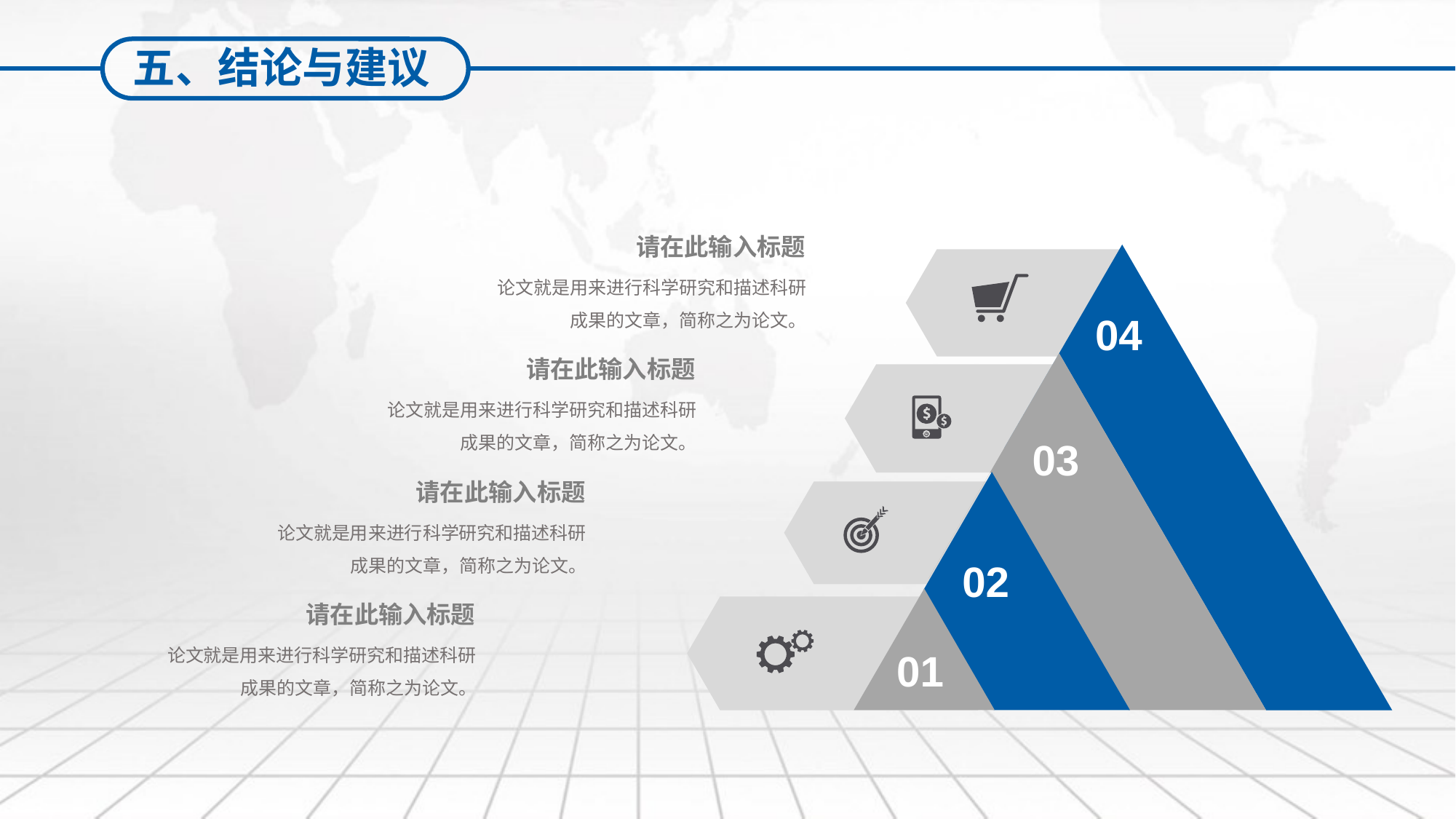

五、结论与建议

请在此输入标题
论文就是用来进行科学研究和描述科研成果的文章，简称之为论文。

  04

  03

  02

  01

请在此输入标题
论文就是用来进行科学研究和描述科研成果的文章，简称之为论文。
请在此输入标题
论文就是用来进行科学研究和描述科研成果的文章，简称之为论文。
请在此输入标题
论文就是用来进行科学研究和描述科研成果的文章，简称之为论文。